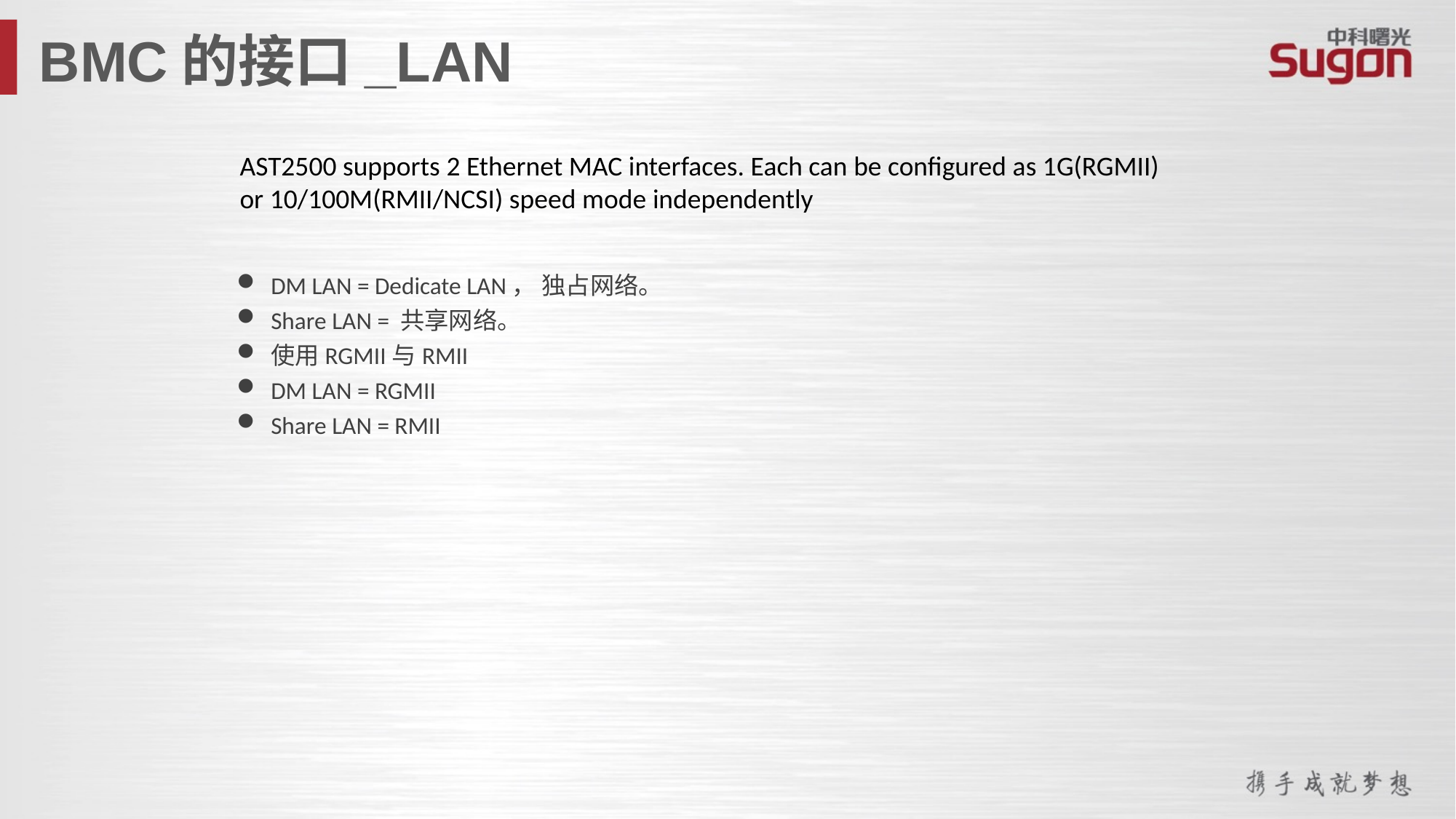

BMC的接口_LAN
AST2500 supports 2 Ethernet MAC interfaces. Each can be configured as 1G(RGMII) or 10/100M(RMII/NCSI) speed mode independently

DM LAN = Dedicate LAN， 独占网络。
Share LAN = 共享网络。
使用RGMII与RMII
DM LAN = RGMII
Share LAN = RMII